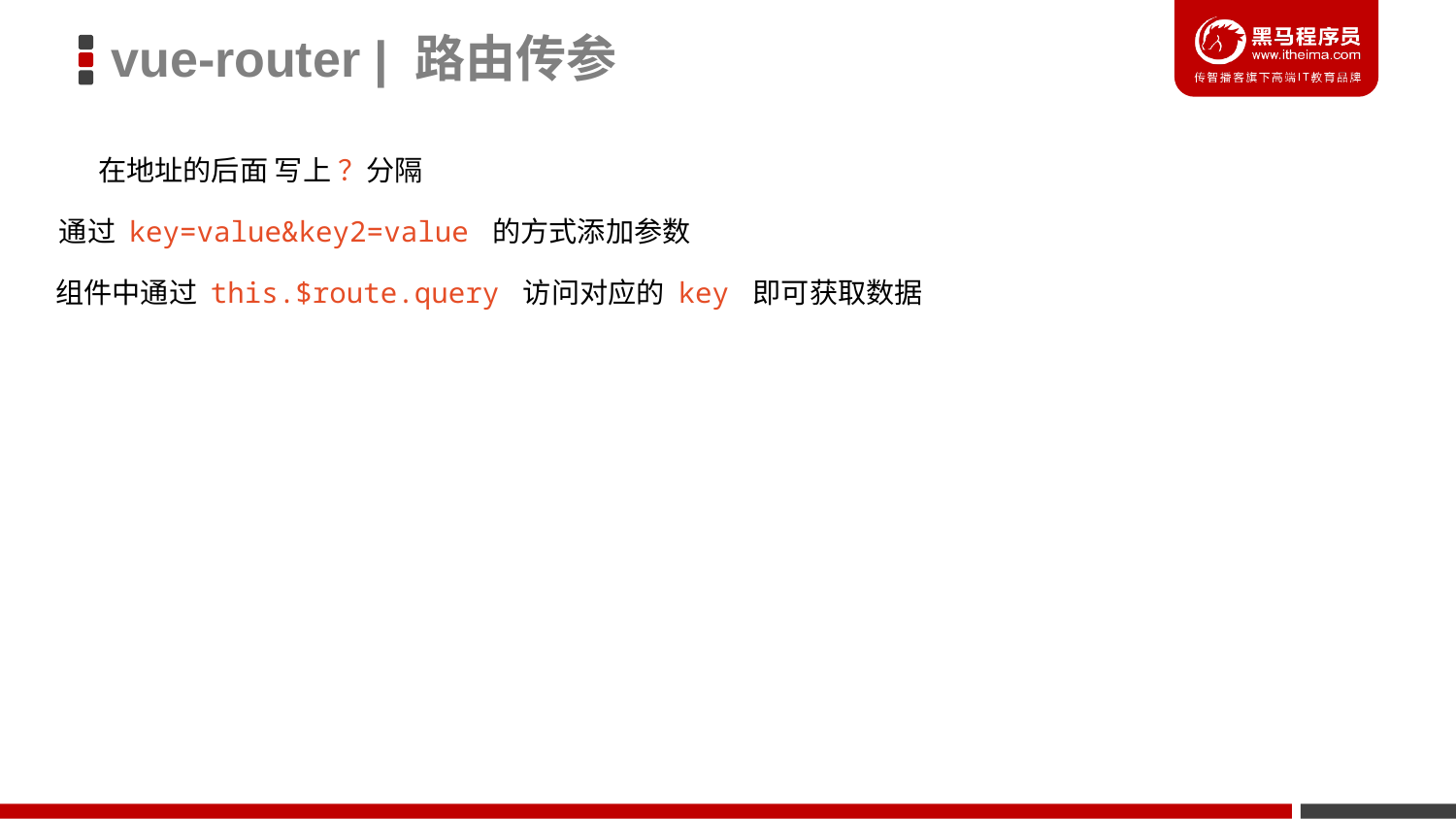

vue-router | 路由传参
在地址的后面 写上 ？分隔
通过 key=value&key2=value 的方式添加参数
组件中通过 this.$route.query 访问对应的 key 即可获取数据